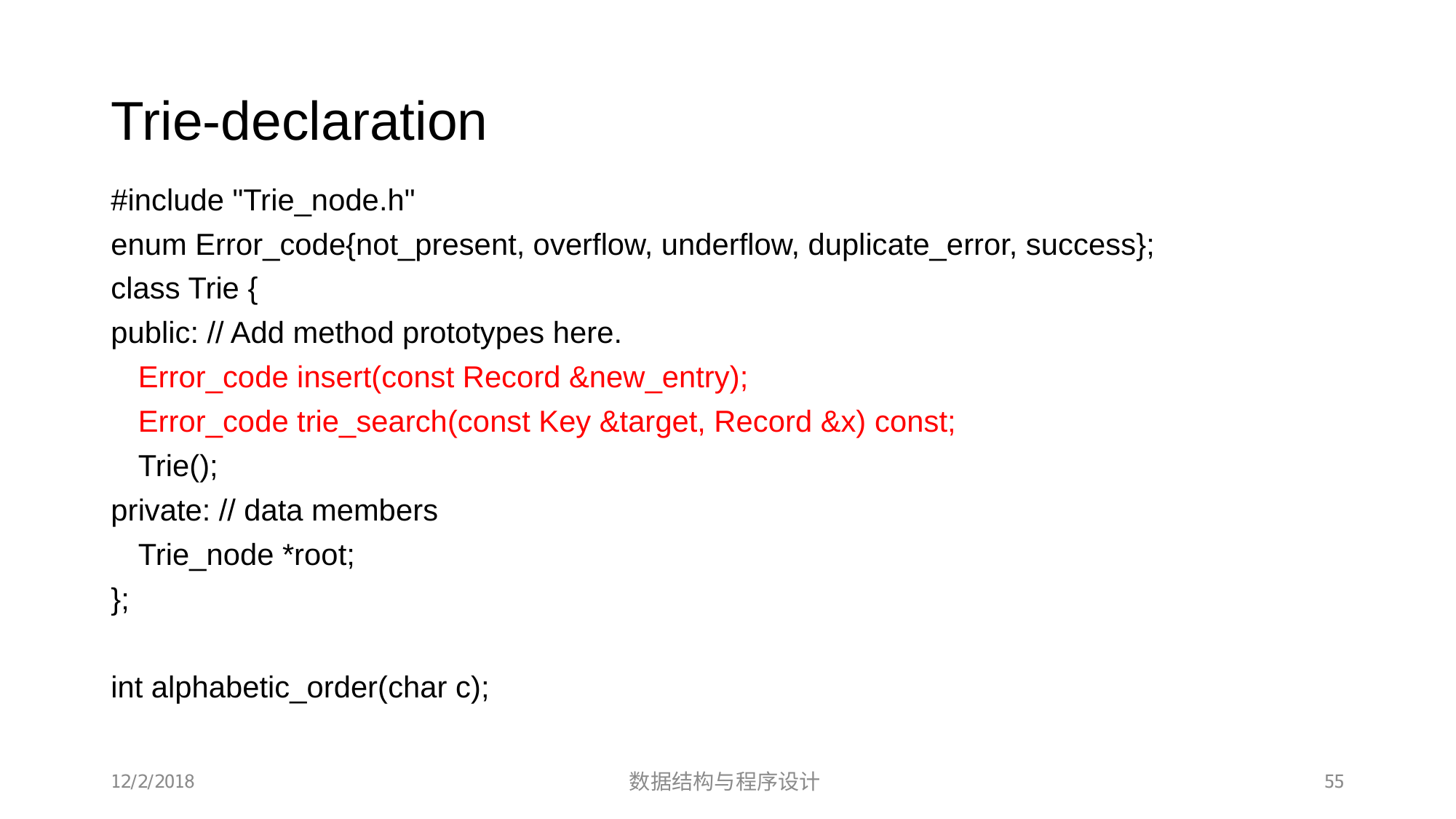

# Trie-declaration
#include "Trie_node.h"
enum Error_code{not_present, overflow, underflow, duplicate_error, success};
class Trie {
public: // Add method prototypes here.
	Error_code insert(const Record &new_entry);
	Error_code trie_search(const Key &target, Record &x) const;
	Trie();
private: // data members
	Trie_node *root;
};

int alphabetic_order(char c);
12/2/2018
数据结构与程序设计
55